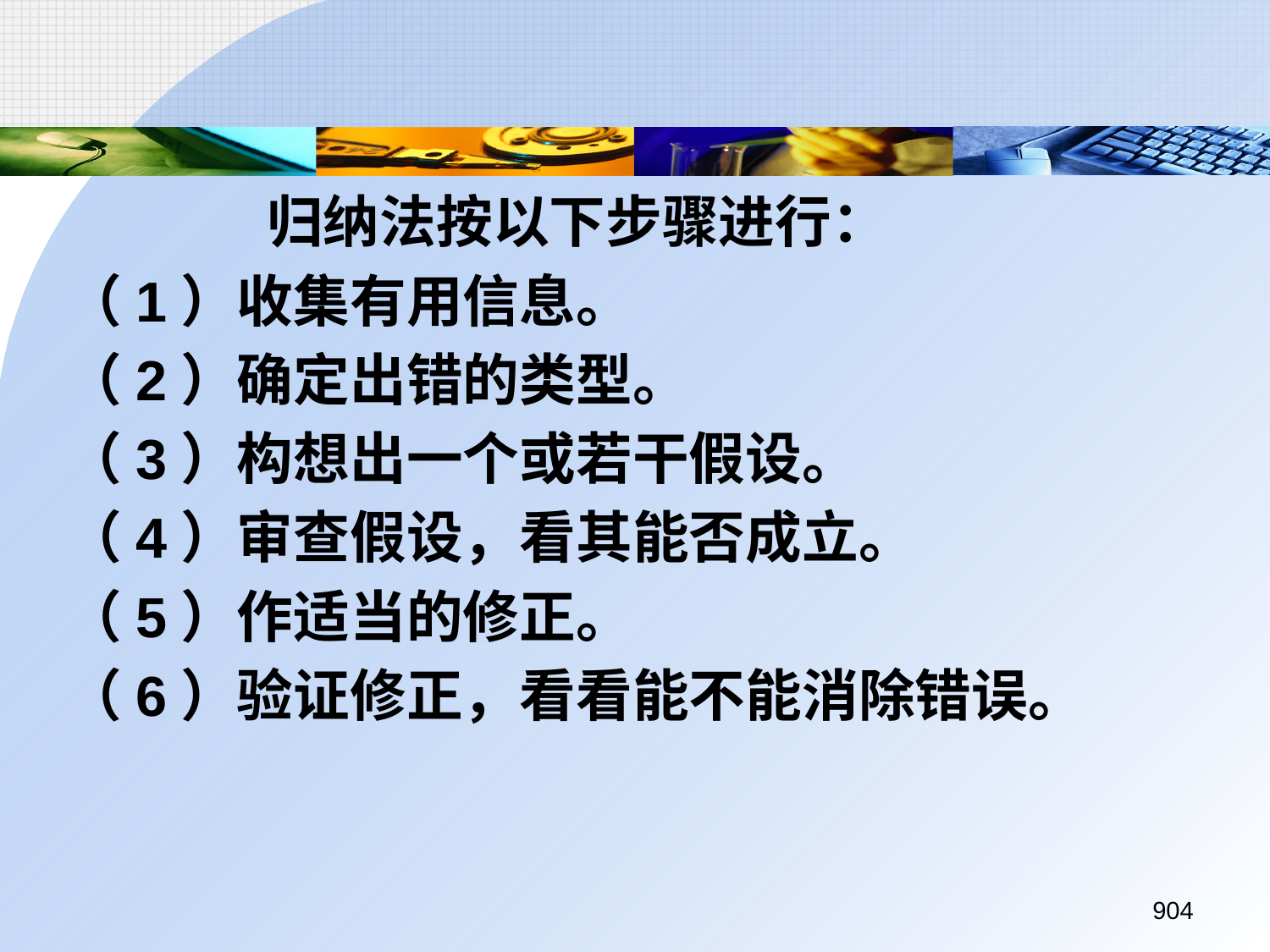

归纳法按以下步骤进行：
（1）收集有用信息。
（2）确定出错的类型。
（3）构想出一个或若干假设。
（4）审查假设，看其能否成立。
（5）作适当的修正。
（6）验证修正，看看能不能消除错误。

904